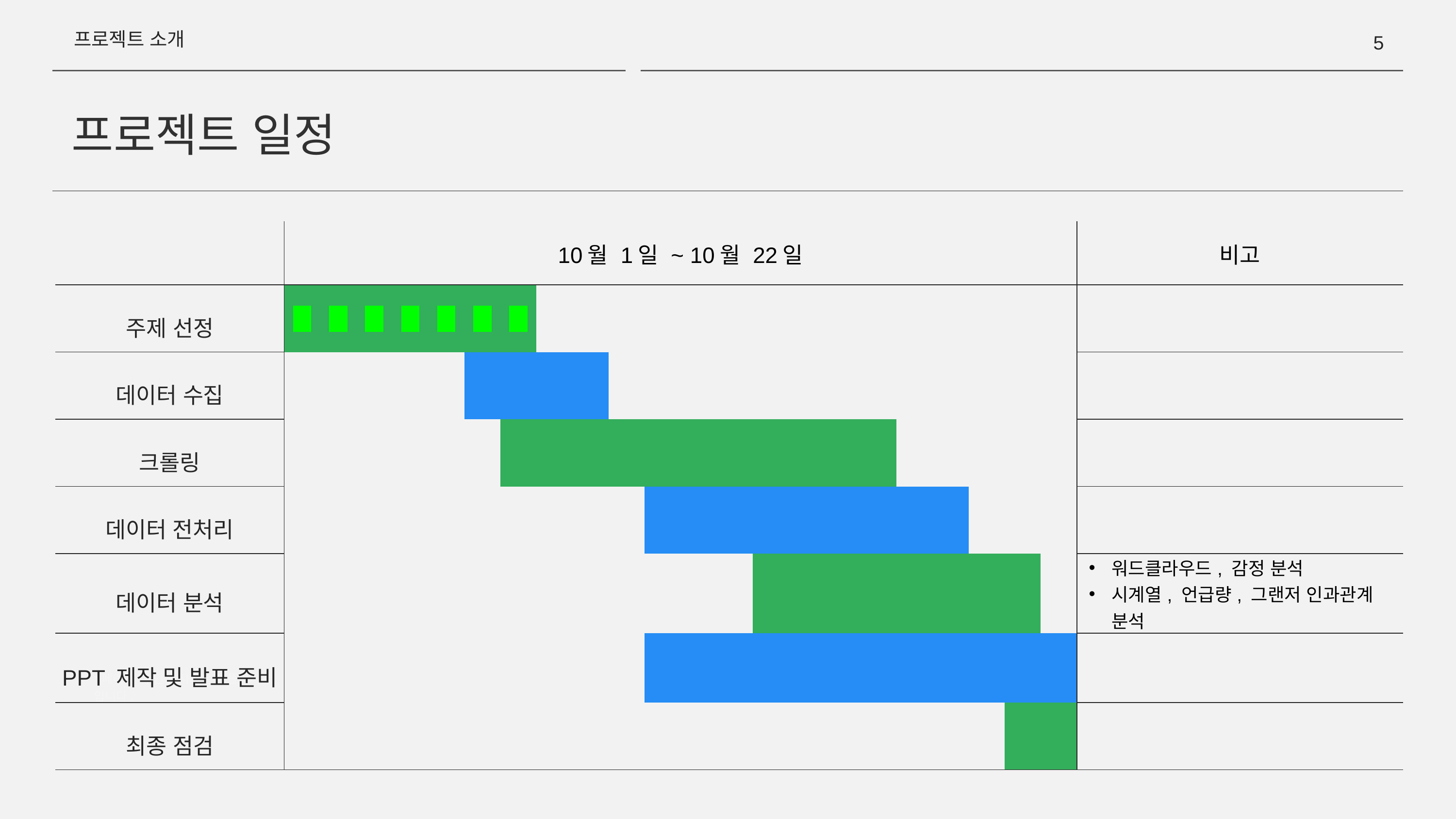

프로젝트 소개
5
프로젝트 일정
|  | 10월 1일 ~ 10월 22일 |  |  |  |  |  |  |  |  |  |  |  |  |  |  |  |  |  |  |  |  |  | 비고 |
| --- | --- | --- | --- | --- | --- | --- | --- | --- | --- | --- | --- | --- | --- | --- | --- | --- | --- | --- | --- | --- | --- | --- | --- |
| 주제 선정 |  |  |  |  |  |  |  |  |  |  |  |  |  |  |  |  |  |  |  |  |  |  |  |
| 데이터 수집 |  |  |  |  |  |  |  |  |  |  |  |  |  |  |  |  |  |  |  |  |  |  |  |
| 크롤링 |  |  |  |  |  |  |  |  |  |  |  |  |  |  |  |  |  |  |  |  |  |  |  |
| 데이터 전처리 |  |  |  |  |  |  |  |  |  |  |  |  |  |  |  |  |  |  |  |  |  |  |  |
| 데이터 분석 |  |  |  |  |  |  |  |  |  |  |  |  |  |  |  |  |  |  |  |  |  |  | 워드클라우드, 감정 분석 시계열, 언급량, 그랜저 인과관계 분석 |
| PPT 제작 및 발표 준비 |  |  |  |  |  |  |  |  |  |  |  |  |  |  |  |  |  |  |  |  |  |  |  |
| 최종 점검 |  |  |  |  |  |  |  |  |  |  |  |  |  |  |  |  |  |  |  |  |  |  |  |
*페이지 내 인물 사진은 샘플이미지 입니다.